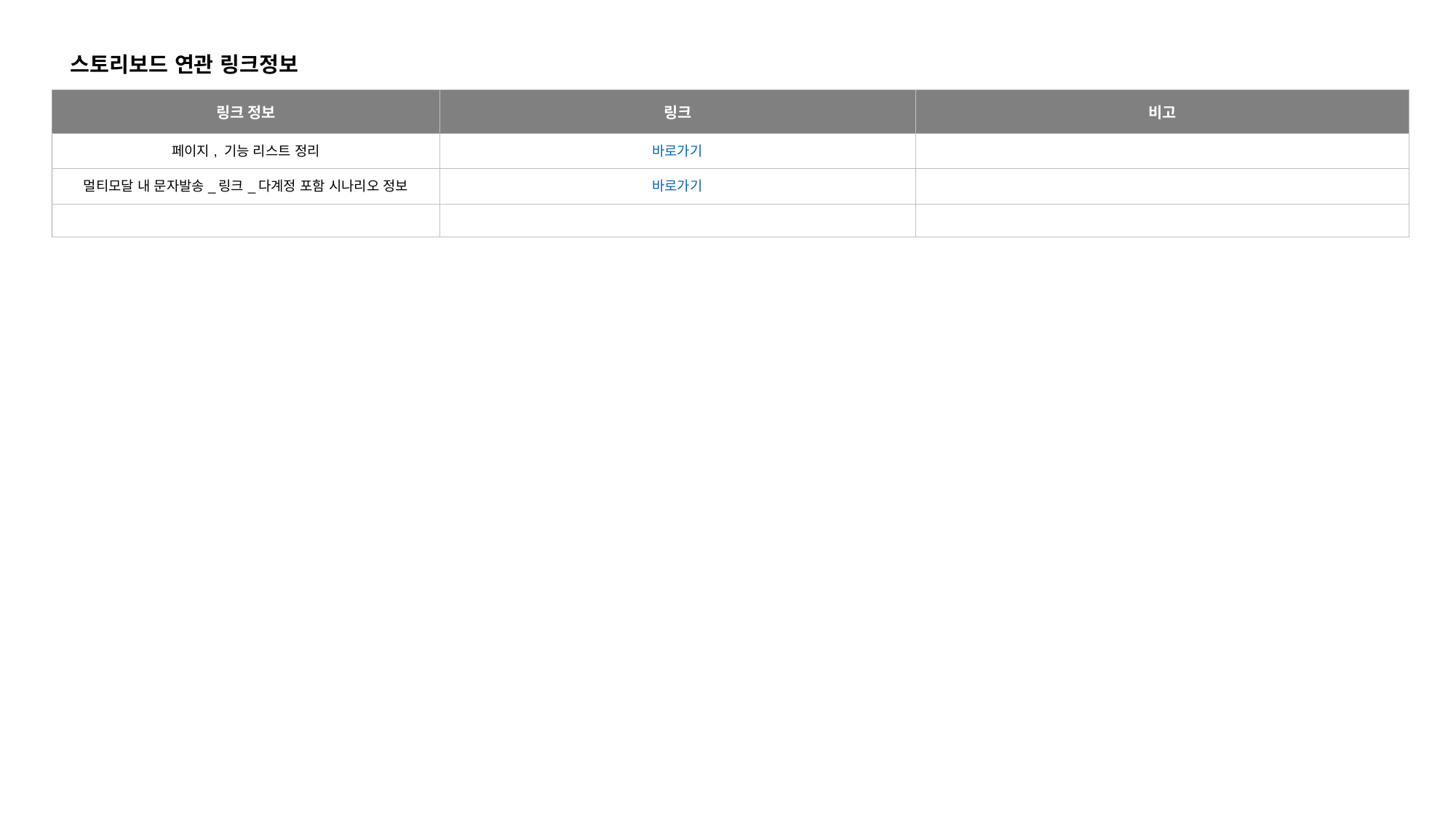

스토리보드 연관 링크정보
| 링크 정보 | 링크 | 비고 |
| --- | --- | --- |
| 페이지, 기능 리스트 정리 | 바로가기 |  |
| 멀티모달 내 문자발송\_링크\_다계정 포함 시나리오 정보 | 바로가기 |  |
|  |  |  |